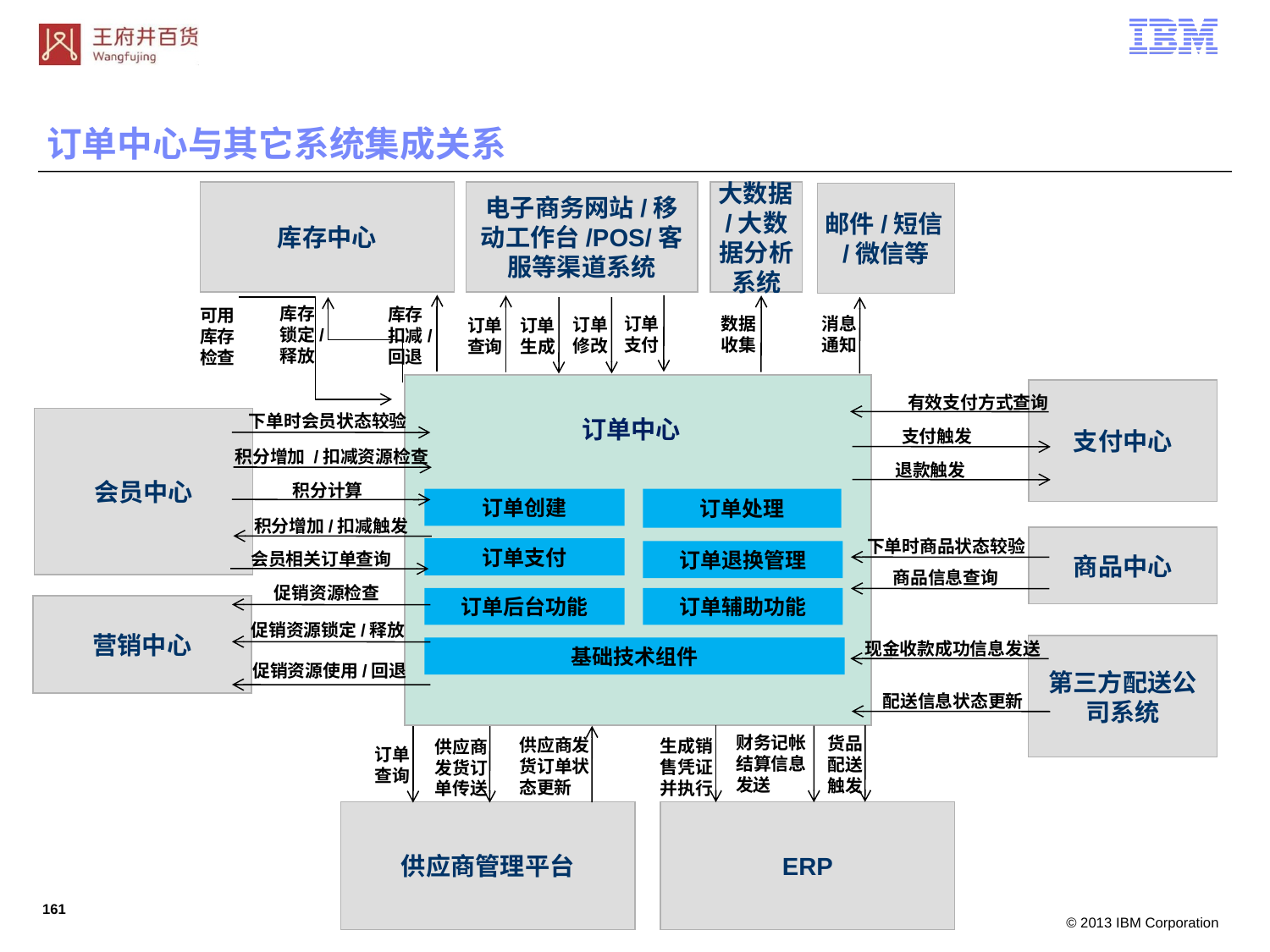

订单中心与其它系统集成关系
库存中心
电子商务网站/移动工作台/POS/客服等渠道系统
大数据/大数据分析系统
邮件/短信/微信等
库存
锁定/
释放
库存
扣减/
回退
可用
库存
检查
订单
支付
消息
通知
数据
收集
订单
修改
订单
查询
订单
生成

支付中心
有效支付方式查询
下单时会员状态较验
订单中心
会员中心
 支付触发
积分增加 /扣减资源检查
退款触发
积分计算
订单创建
订单处理
积分增加/扣减触发
商品中心
下单时商品状态较验
订单支付
订单退换管理
会员相关订单查询
商品信息查询
促销资源检查
订单后台功能
订单辅助功能
营销中心
促销资源锁定/释放
现金收款成功信息发送
第三方配送公司系统
基础技术组件
促销资源使用/回退
配送信息状态更新
财务记帐结算信息发送
货品配送触发
供应商发货订单状态更新
生成销售凭证并执行
供应商发货订单传送
订单
查询

供应商管理平台
ERP
161